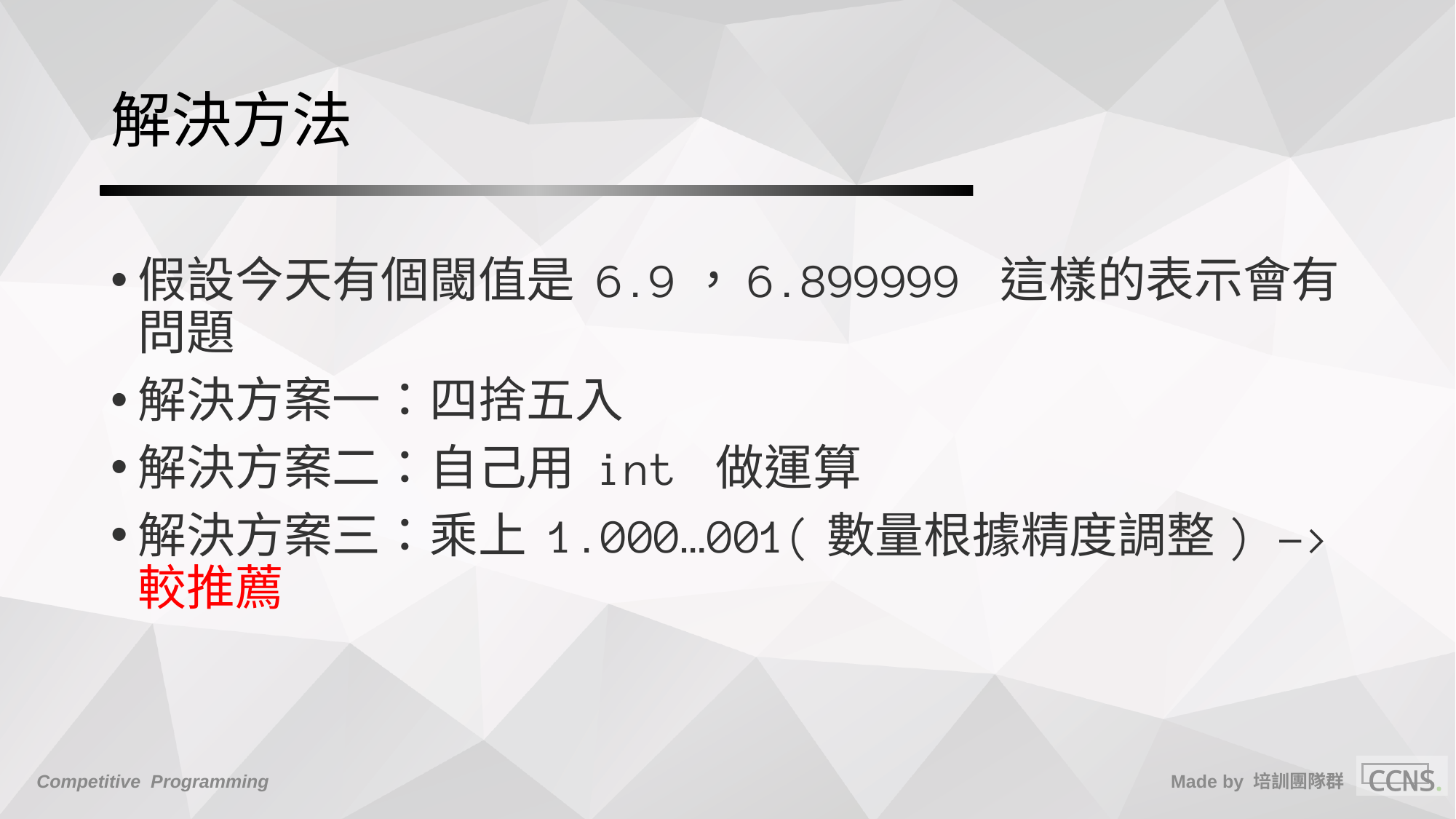

# 解決方法
假設今天有個閾值是 6.9，6.899999 這樣的表示會有問題
解決方案一：四捨五入
解決方案二：自己用 int 做運算
解決方案三：乘上 1.000…001(數量根據精度調整) -> 較推薦